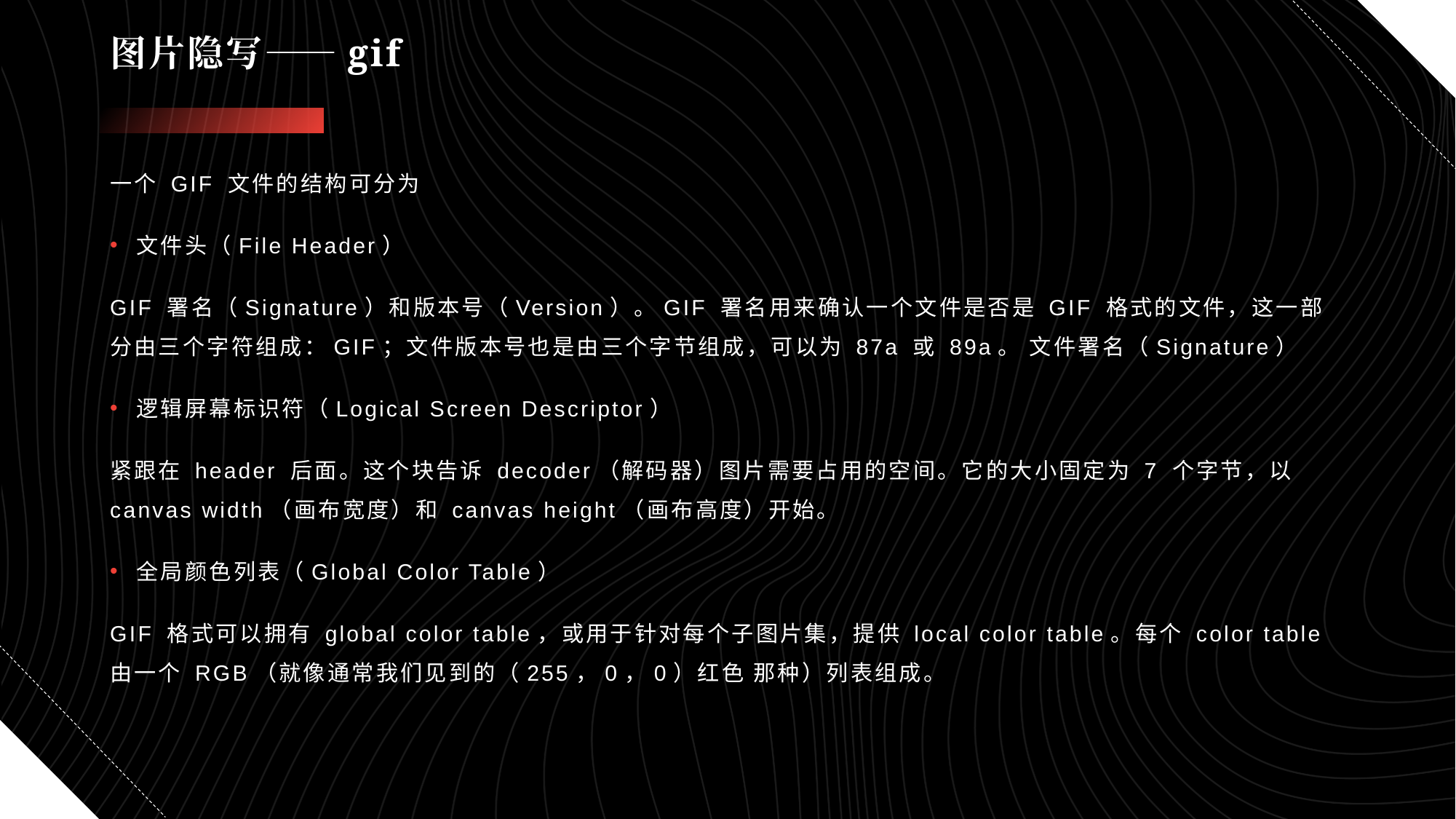

# 图片隐写——gif
一个 GIF 文件的结构可分为
文件头（File Header）
GIF 署名（Signature）和版本号（Version）。GIF 署名用来确认一个文件是否是 GIF 格式的文件，这一部分由三个字符组成：GIF；文件版本号也是由三个字节组成，可以为 87a 或 89a。 文件署名（Signature）
逻辑屏幕标识符（Logical Screen Descriptor）
紧跟在 header 后面。这个块告诉 decoder（解码器）图片需要占用的空间。它的大小固定为 7 个字节，以 canvas width（画布宽度）和 canvas height（画布高度）开始。
全局颜色列表（Global Color Table）
GIF 格式可以拥有 global color table，或用于针对每个子图片集，提供 local color table。每个 color table 由一个 RGB（就像通常我们见到的（255，0，0）红色 那种）列表组成。